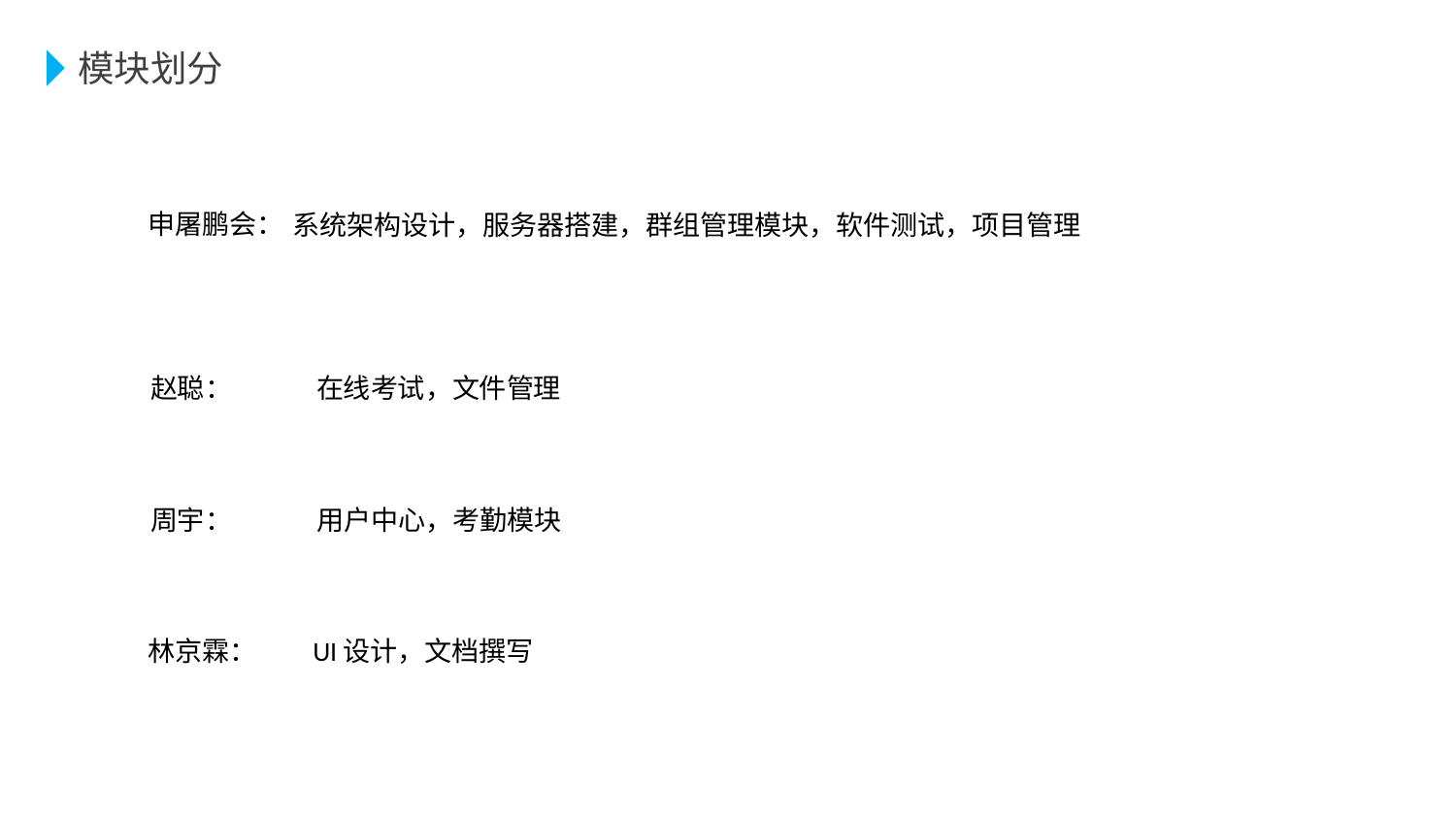

模块划分

申屠鹏会：

系统架构设计，服务器搭建，群组管理模块，软件测试，项目管理

赵聪：
在线考试，文件管理
周宇：
用户中心，考勤模块
林京霖：
UI设计，文档撰写